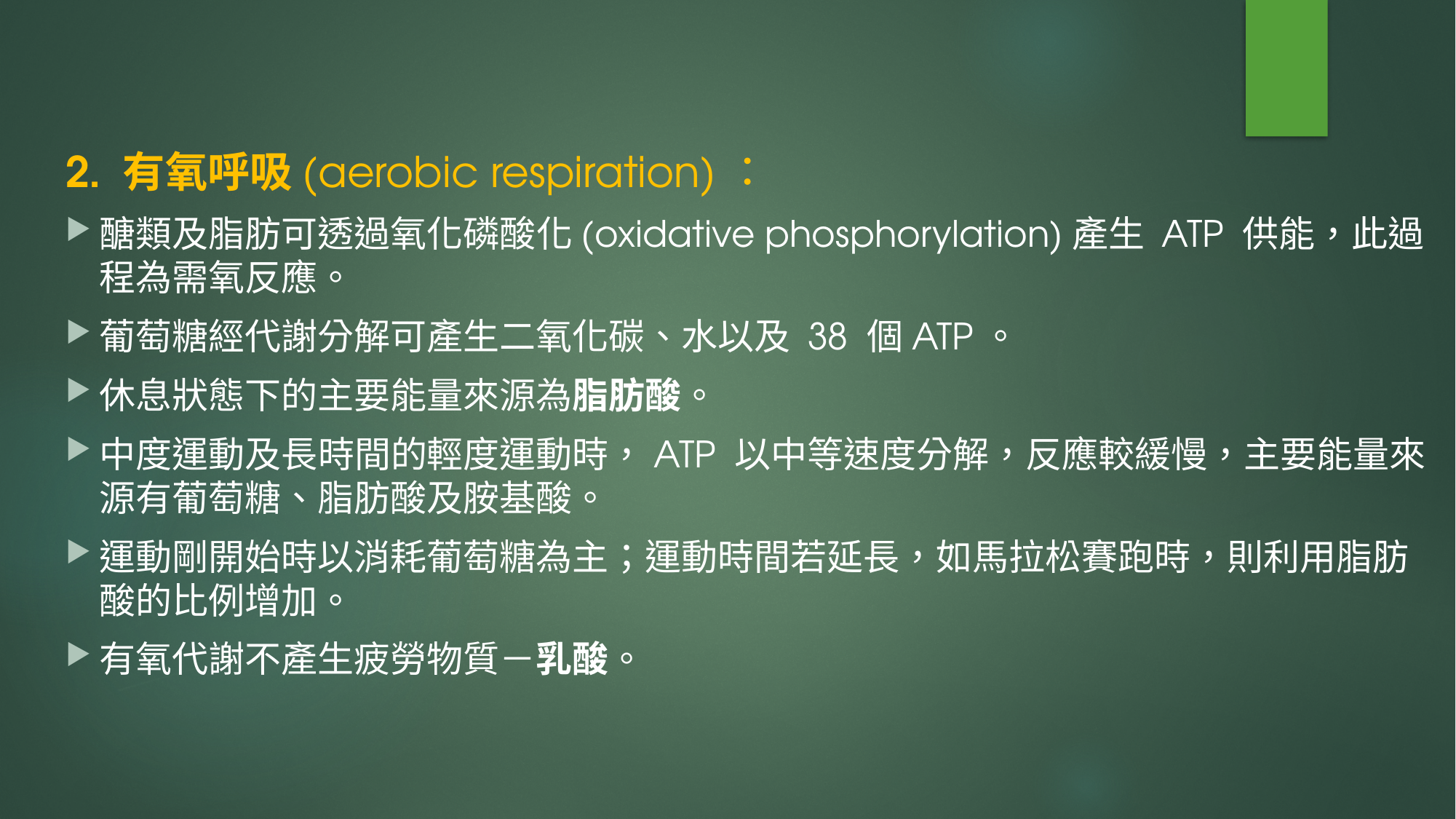

2. 有氧呼吸(aerobic respiration)：
醣類及脂肪可透過氧化磷酸化(oxidative phosphorylation)產生 ATP 供能，此過程為需氧反應。
葡萄糖經代謝分解可產生二氧化碳、水以及 38 個ATP。
休息狀態下的主要能量來源為脂肪酸。
中度運動及長時間的輕度運動時，ATP 以中等速度分解，反應較緩慢，主要能量來源有葡萄糖、脂肪酸及胺基酸。
運動剛開始時以消耗葡萄糖為主；運動時間若延長，如馬拉松賽跑時，則利用脂肪酸的比例增加。
有氧代謝不產生疲勞物質－乳酸。